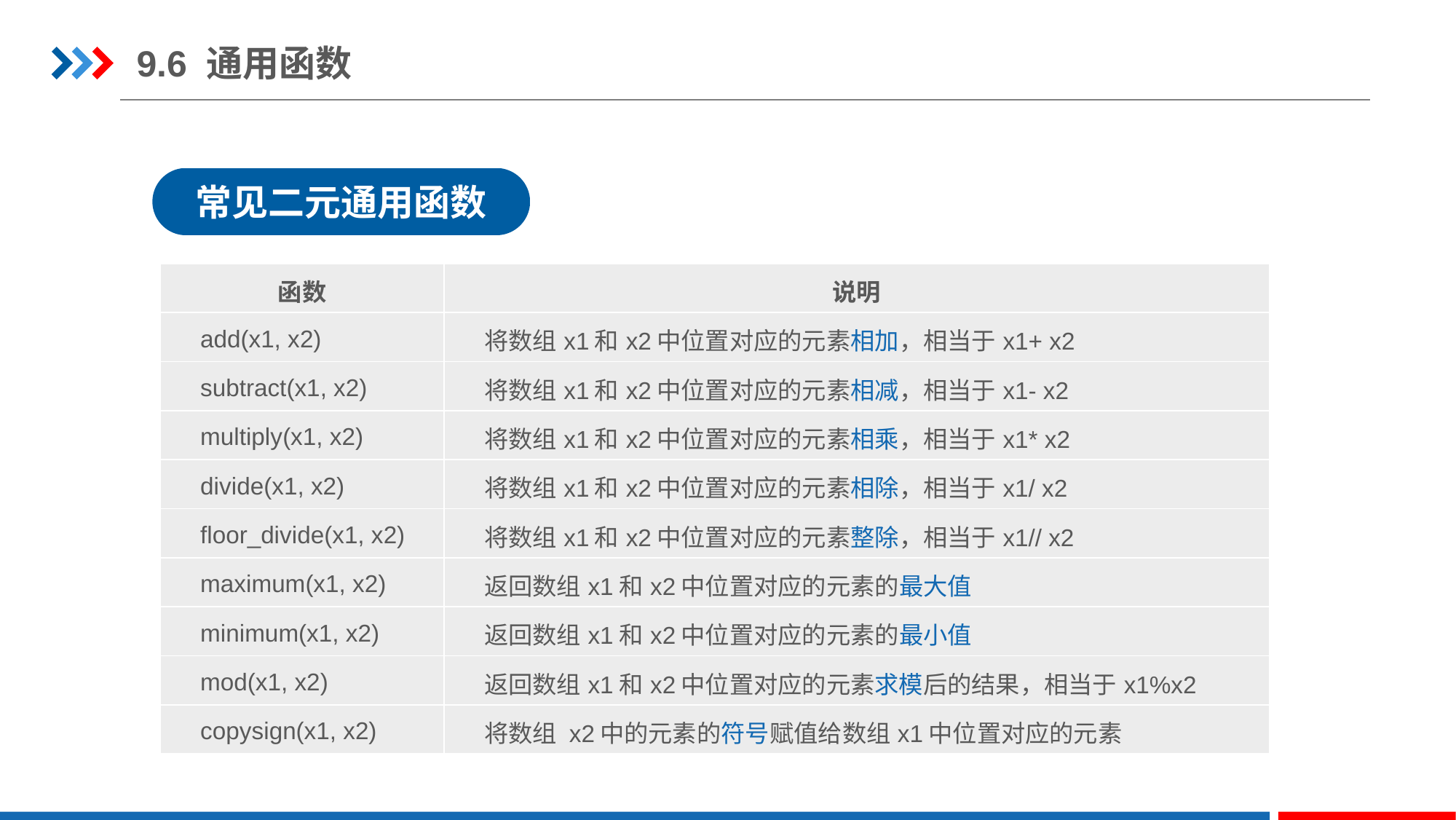

9.6 通用函数
常见二元通用函数
| 函数 | 说明 |
| --- | --- |
| add(x1, x2) | 将数组x1和x2中位置对应的元素相加，相当于x1+ x2 |
| subtract(x1, x2) | 将数组x1和x2中位置对应的元素相减，相当于x1- x2 |
| multiply(x1, x2) | 将数组x1和x2中位置对应的元素相乘，相当于x1\* x2 |
| divide(x1, x2) | 将数组x1和x2中位置对应的元素相除，相当于x1/ x2 |
| floor\_divide(x1, x2) | 将数组x1和x2中位置对应的元素整除，相当于x1// x2 |
| maximum(x1, x2) | 返回数组x1和x2中位置对应的元素的最大值 |
| minimum(x1, x2) | 返回数组x1和x2中位置对应的元素的最小值 |
| mod(x1, x2) | 返回数组x1和x2中位置对应的元素求模后的结果，相当于x1%x2 |
| copysign(x1, x2) | 将数组 x2中的元素的符号赋值给数组x1中位置对应的元素 |